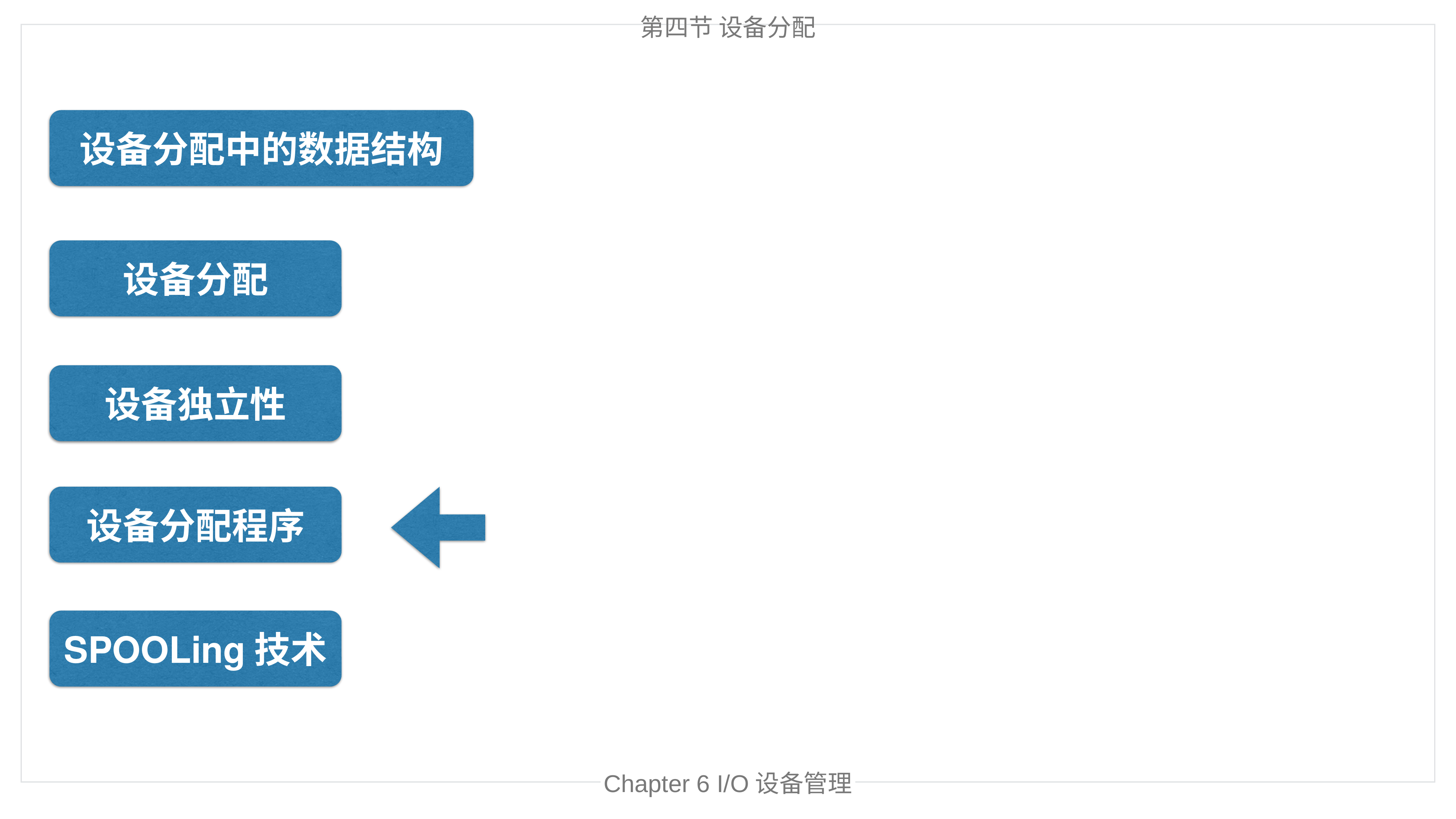

第四节 设备分配

设备分配中的数据结构
设备分配
设备独立性
设备分配程序

SPOOLing技术
Chapter 6 I/O设备管理
Chapter 处理器管理